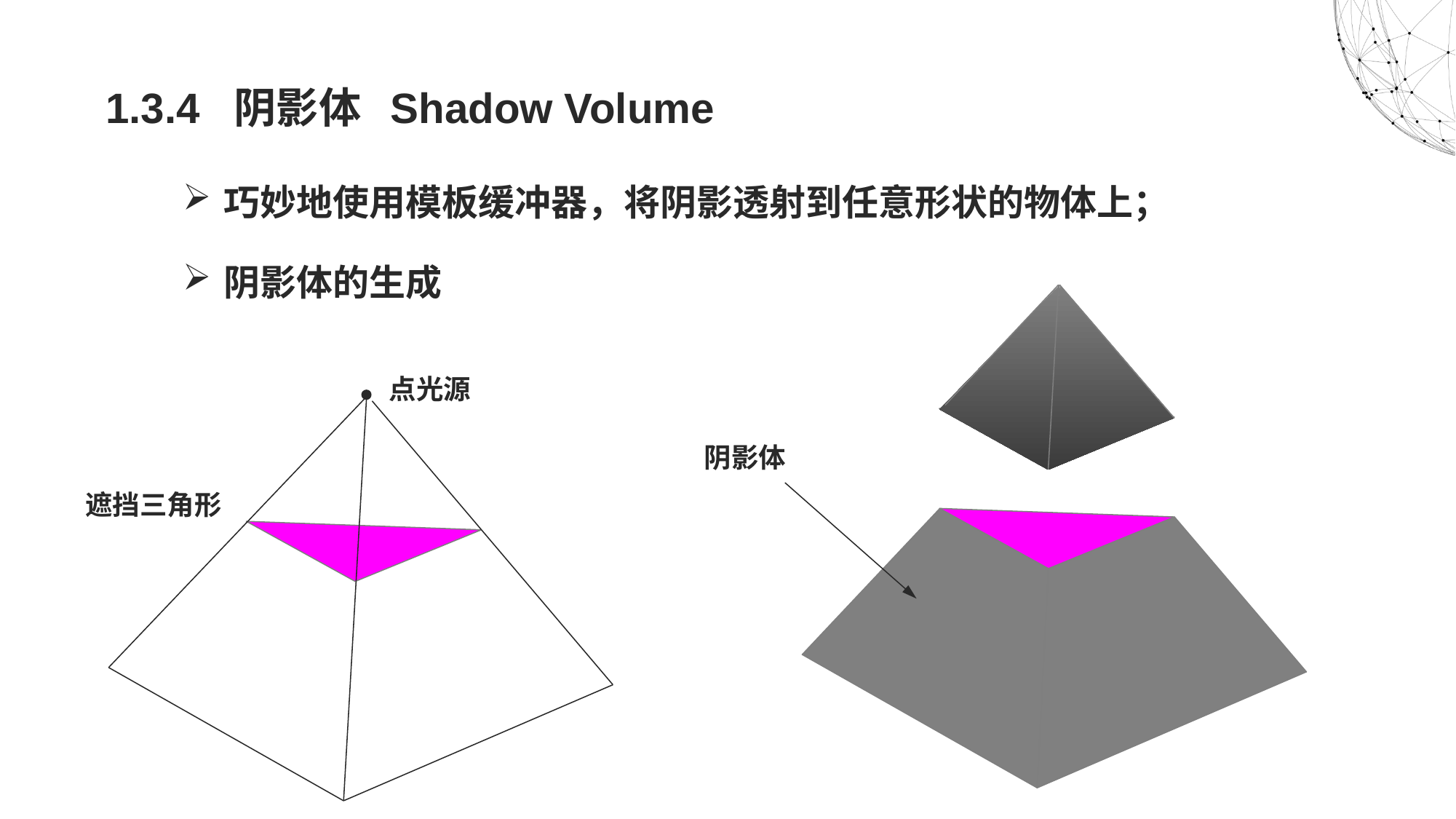

# 1.3.4  阴影体  Shadow Volume
巧妙地使用模板缓冲器，将阴影透射到任意形状的物体上；
阴影体的生成

点光源
•

阴影体

遮挡三角形